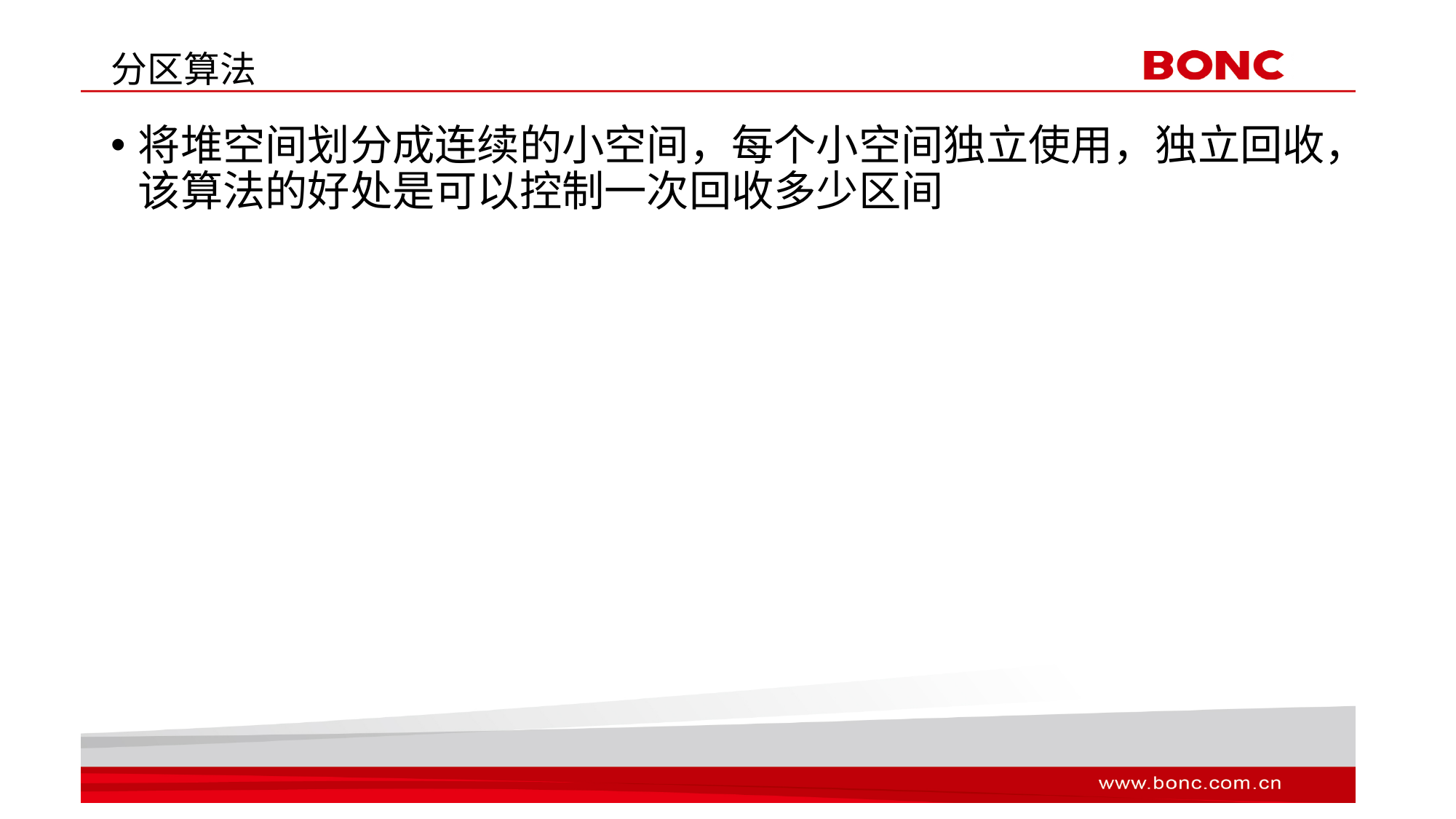

# 分区算法
将堆空间划分成连续的小空间，每个小空间独立使用，独立回收，该算法的好处是可以控制一次回收多少区间